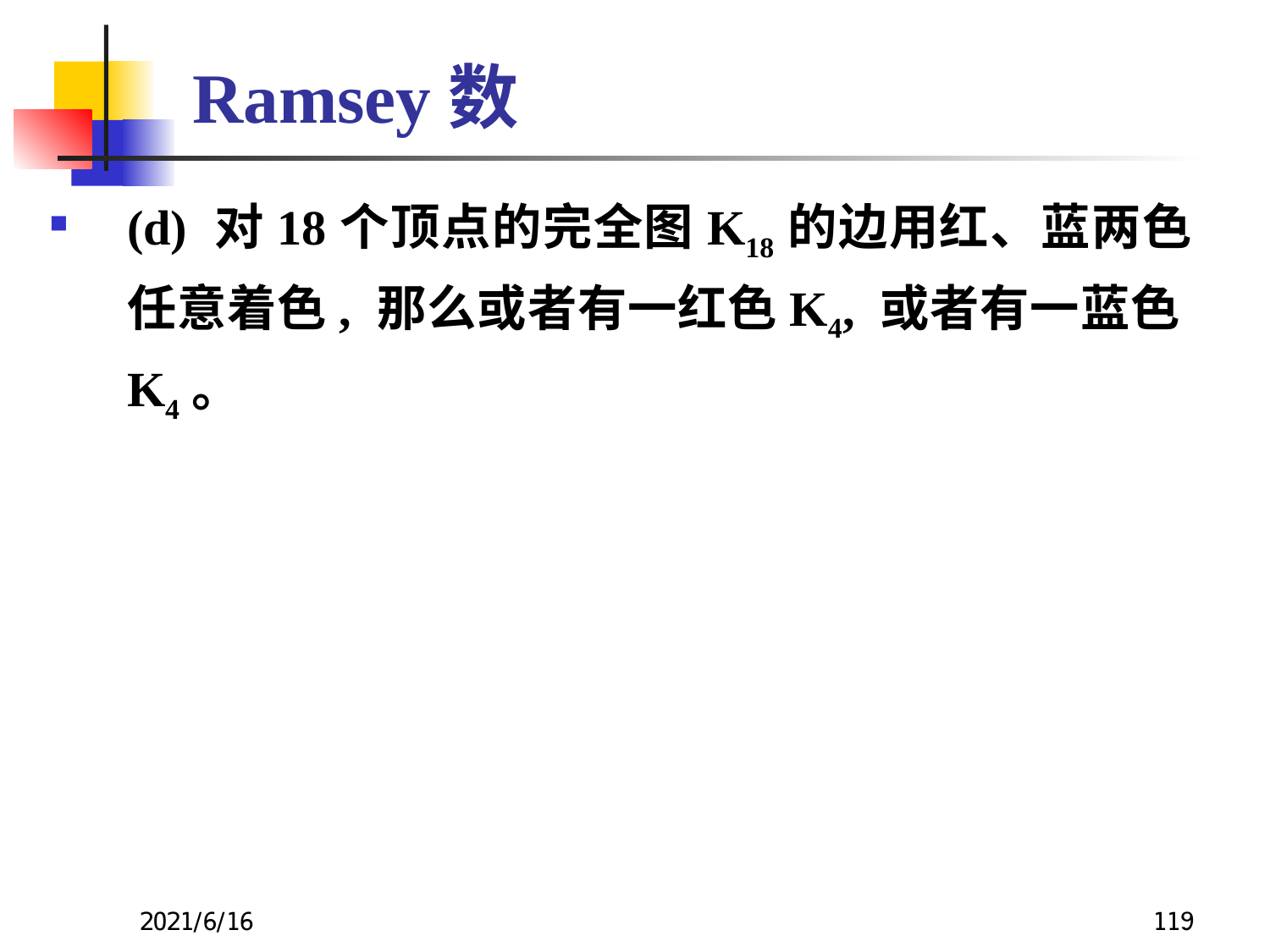

# Ramsey数
(d) 对18个顶点的完全图K18的边用红、蓝两色任意着色, 那么或者有一红色K4, 或者有一蓝色K4。

2021/6/16
119